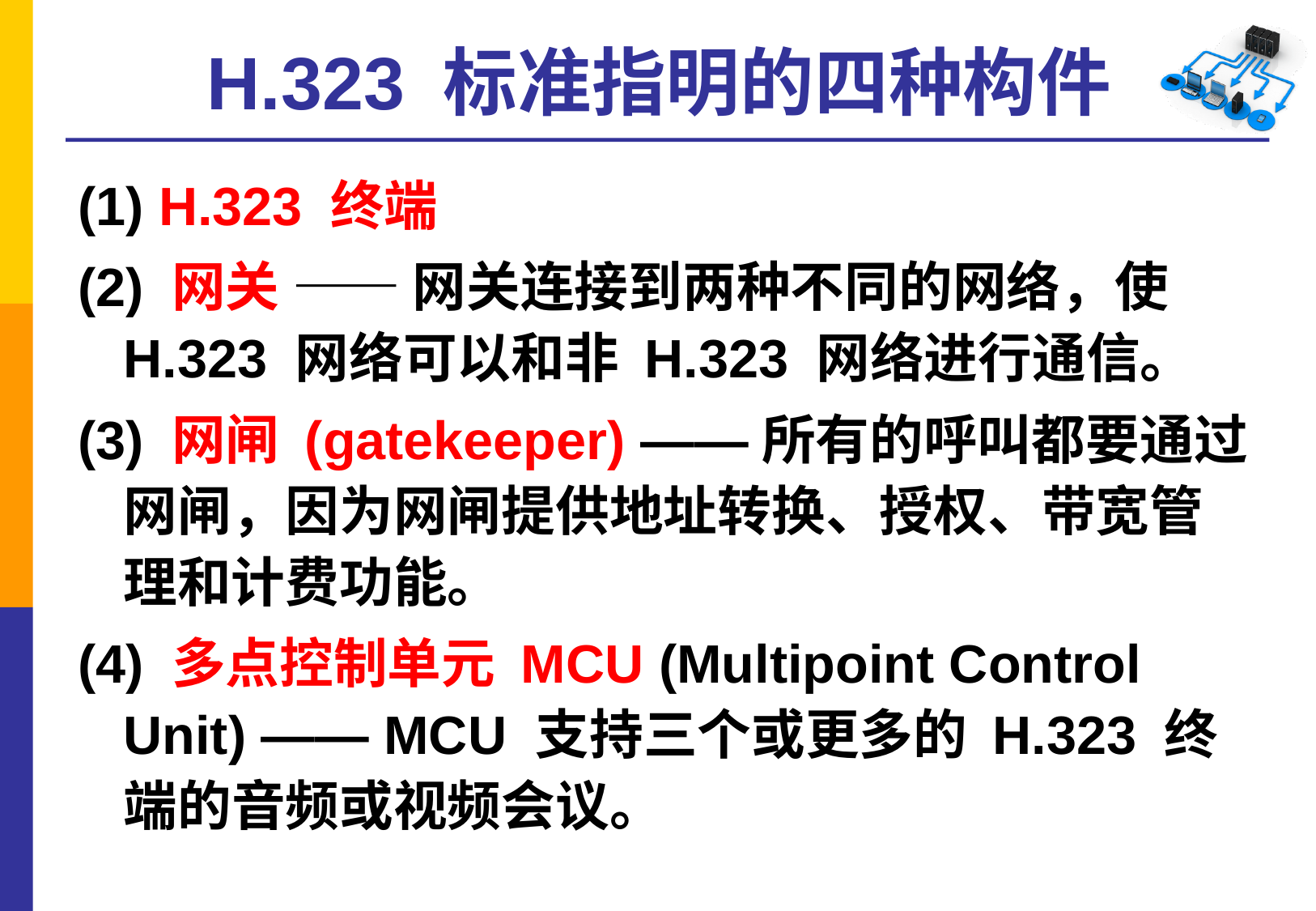

# H.323 标准指明的四种构件
(1) H.323 终端
(2) 网关 —— 网关连接到两种不同的网络，使 H.323 网络可以和非 H.323 网络进行通信。
(3) 网闸 (gatekeeper) ——所有的呼叫都要通过网闸，因为网闸提供地址转换、授权、带宽管理和计费功能。
(4) 多点控制单元 MCU (Multipoint Control Unit) —— MCU 支持三个或更多的 H.323 终端的音频或视频会议。